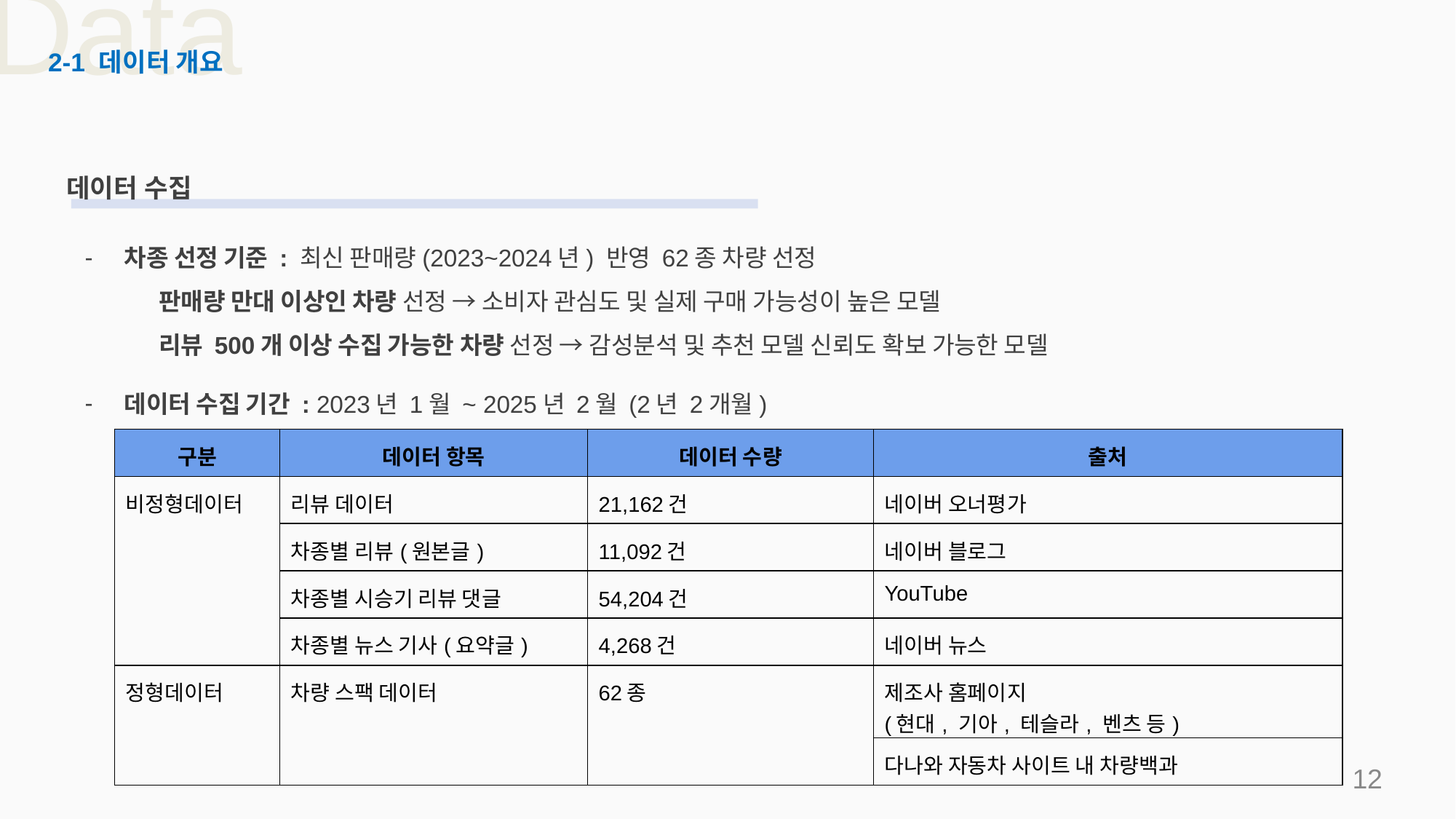

# Data
2-1 데이터 개요
데이터 수집

차종 선정 기준 : 최신 판매량(2023~2024년) 반영 62종 차량 선정
               판매량 만대 이상인 차량 선정 → 소비자 관심도 및 실제 구매 가능성이 높은 모델
               리뷰 500개 이상 수집 가능한 차량 선정 → 감성분석 및 추천 모델 신뢰도 확보 가능한 모델
데이터 수집 기간 : 2023년 1월 ~ 2025년 2월 (2년 2개월)

| 구분 | 데이터 항목 | 데이터 수량 | 출처 |
| --- | --- | --- | --- |
| 비정형데이터 | 리뷰 데이터 | 21,162건 | 네이버 오너평가 |
|  | 차종별 리뷰(원본글) | 11,092건 | 네이버 블로그 |
|  | 차종별 시승기 리뷰 댓글 | 54,204건 | YouTube |
|  | 차종별 뉴스 기사(요약글) | 4,268건 | 네이버 뉴스 |
| 정형데이터 | 차량 스팩 데이터 | 62종 | 제조사 홈페이지 (현대, 기아, 테슬라, 벤츠 등) |
|  |  |  | 다나와 자동차 사이트 내 차량백과 |
12